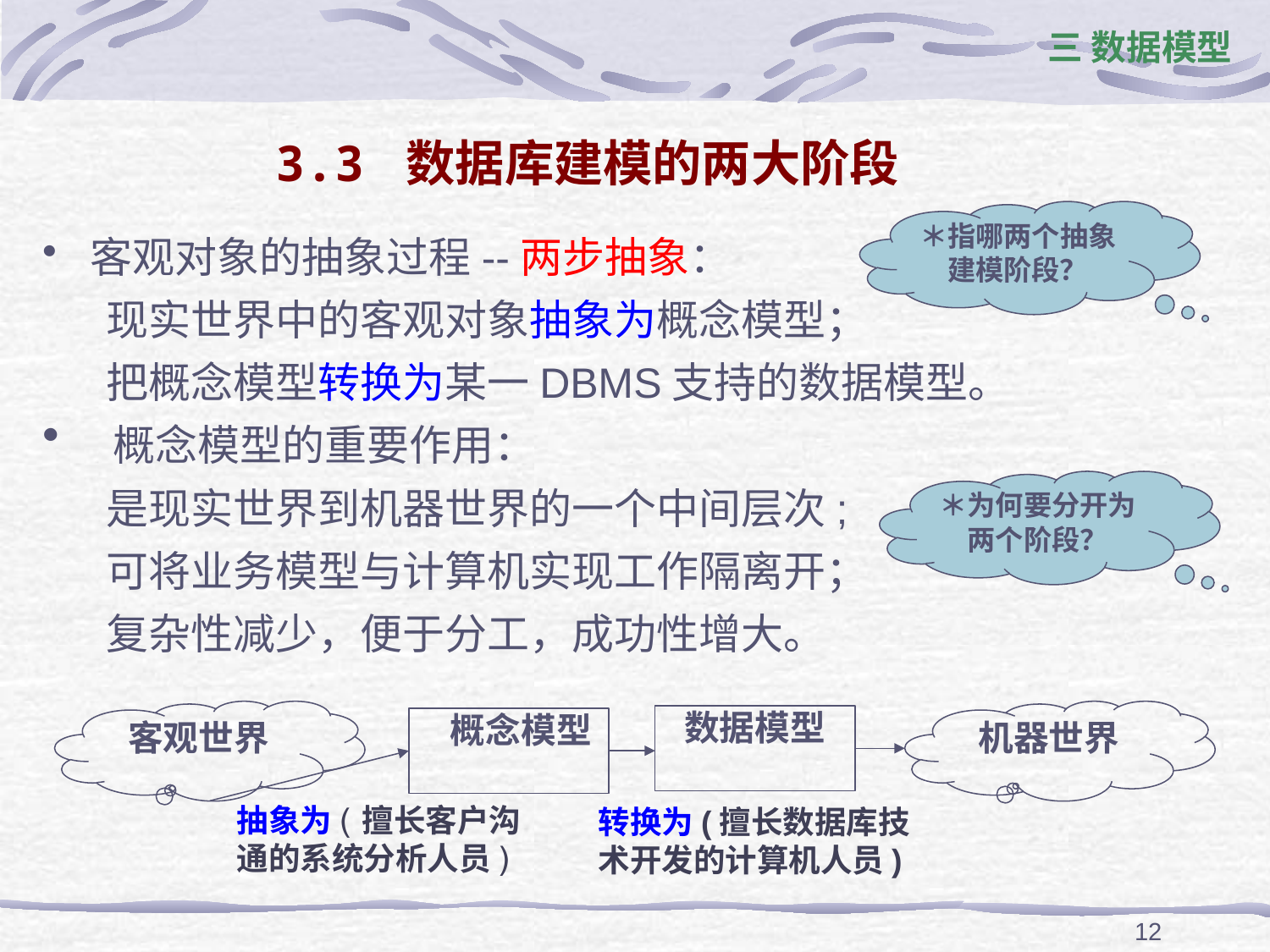

三 数据模型
3.3 数据库建模的两大阶段
＊指哪两个抽象建模阶段？
客观对象的抽象过程--两步抽象：
现实世界中的客观对象抽象为概念模型；
把概念模型转换为某一DBMS支持的数据模型。
 概念模型的重要作用：
是现实世界到机器世界的一个中间层次;
可将业务模型与计算机实现工作隔离开；
复杂性减少，便于分工，成功性增大。
＊为何要分开为两个阶段？
客观世界
  概念模型
抽象为(擅长客户沟
通的系统分析人员)
机器世界
数据模型
转换为(擅长数据库技
术开发的计算机人员)
12